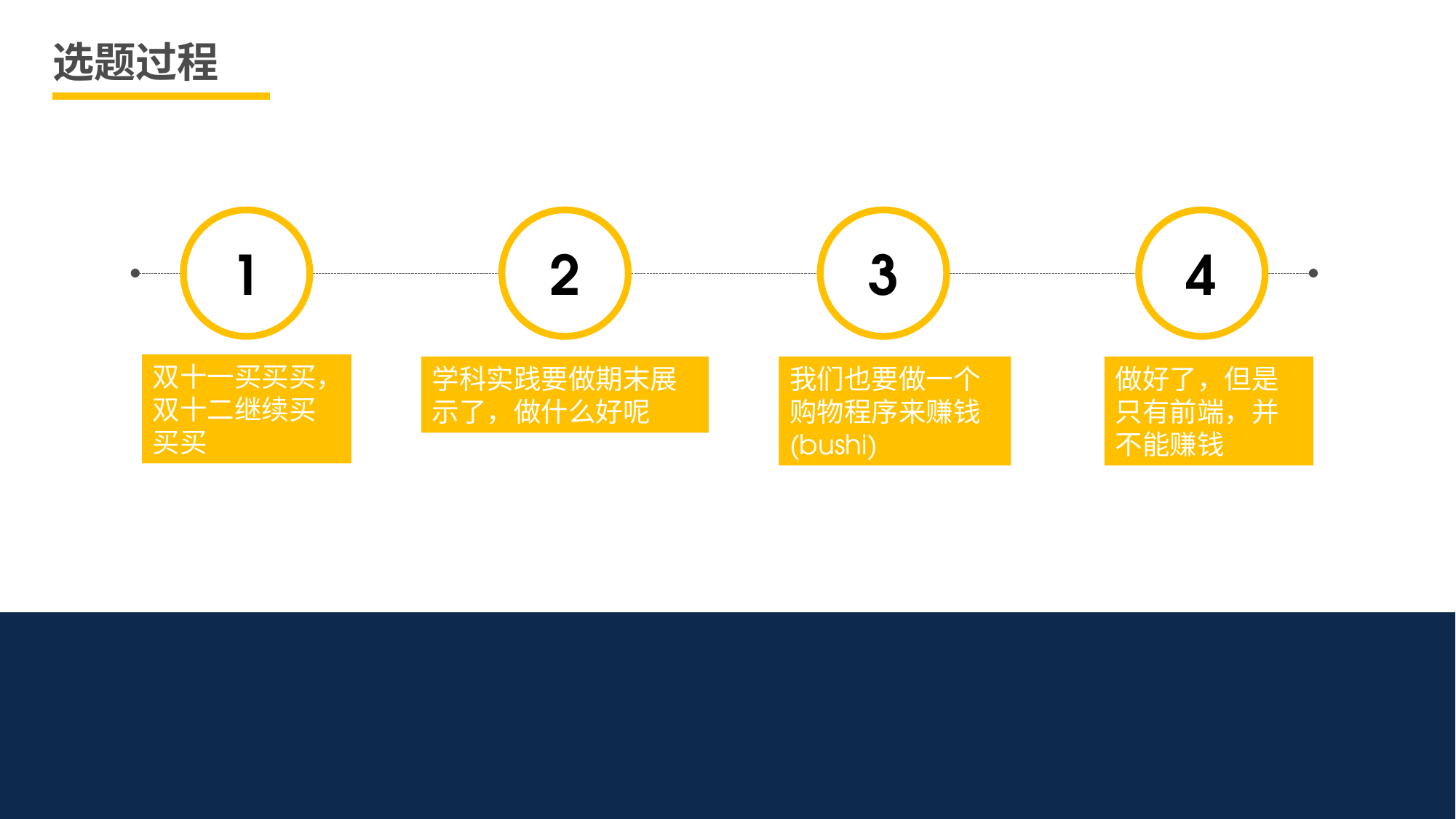

# 选题过程
1
2
3
4
双十一买买买，双十二继续买买买
学科实践要做期末展示了，做什么好呢
我们也要做一个购物程序来赚钱(bushi)
做好了，但是只有前端，并不能赚钱